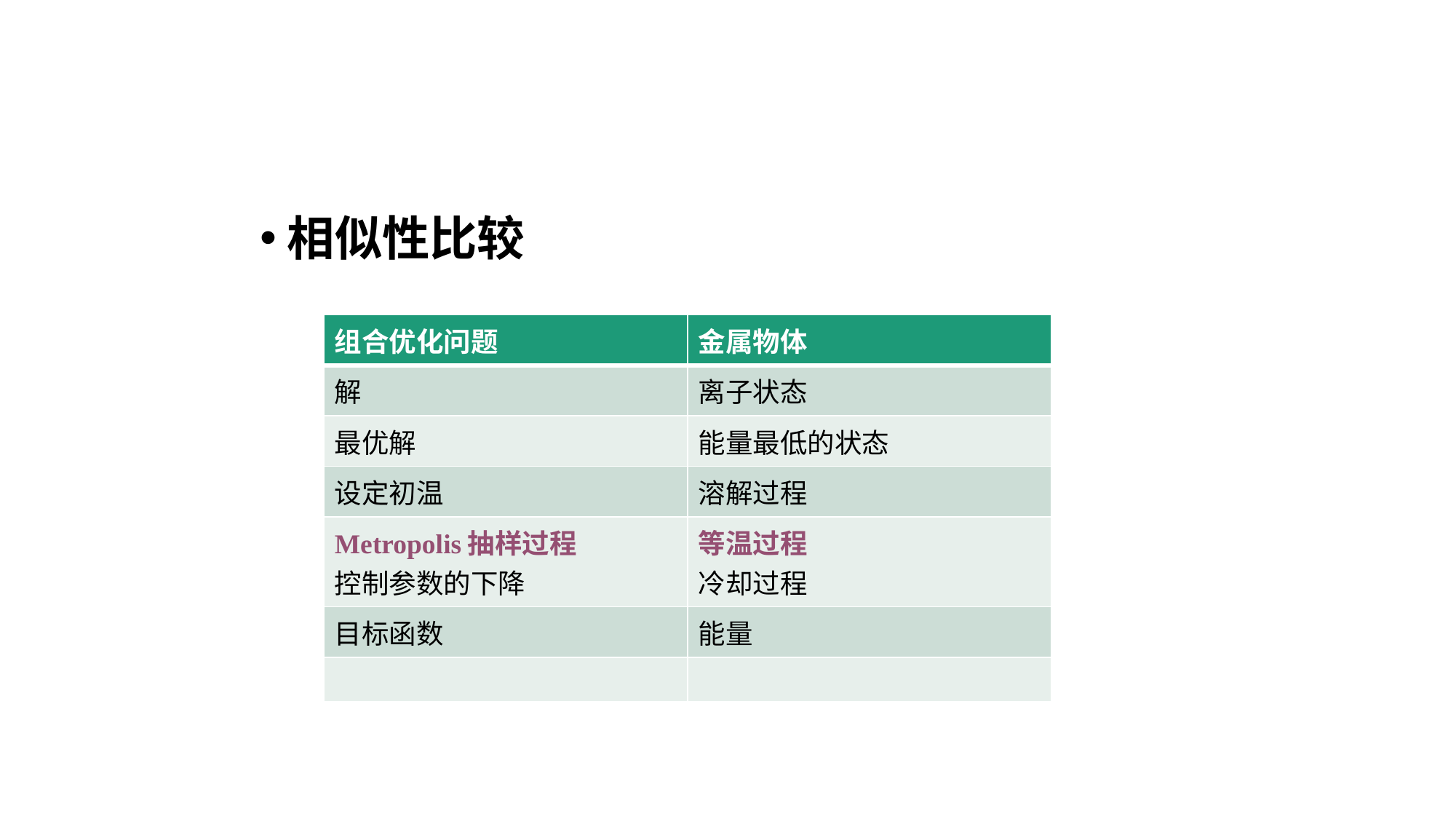

相似性比较

| 组合优化问题 | 金属物体 |
| --- | --- |
| 解 | 离子状态 |
| 最优解 | 能量最低的状态 |
| 设定初温 | 溶解过程 |
| Metropolis抽样过程 控制参数的下降 | 等温过程 冷却过程 |
| 目标函数 | 能量 |
|  |  |